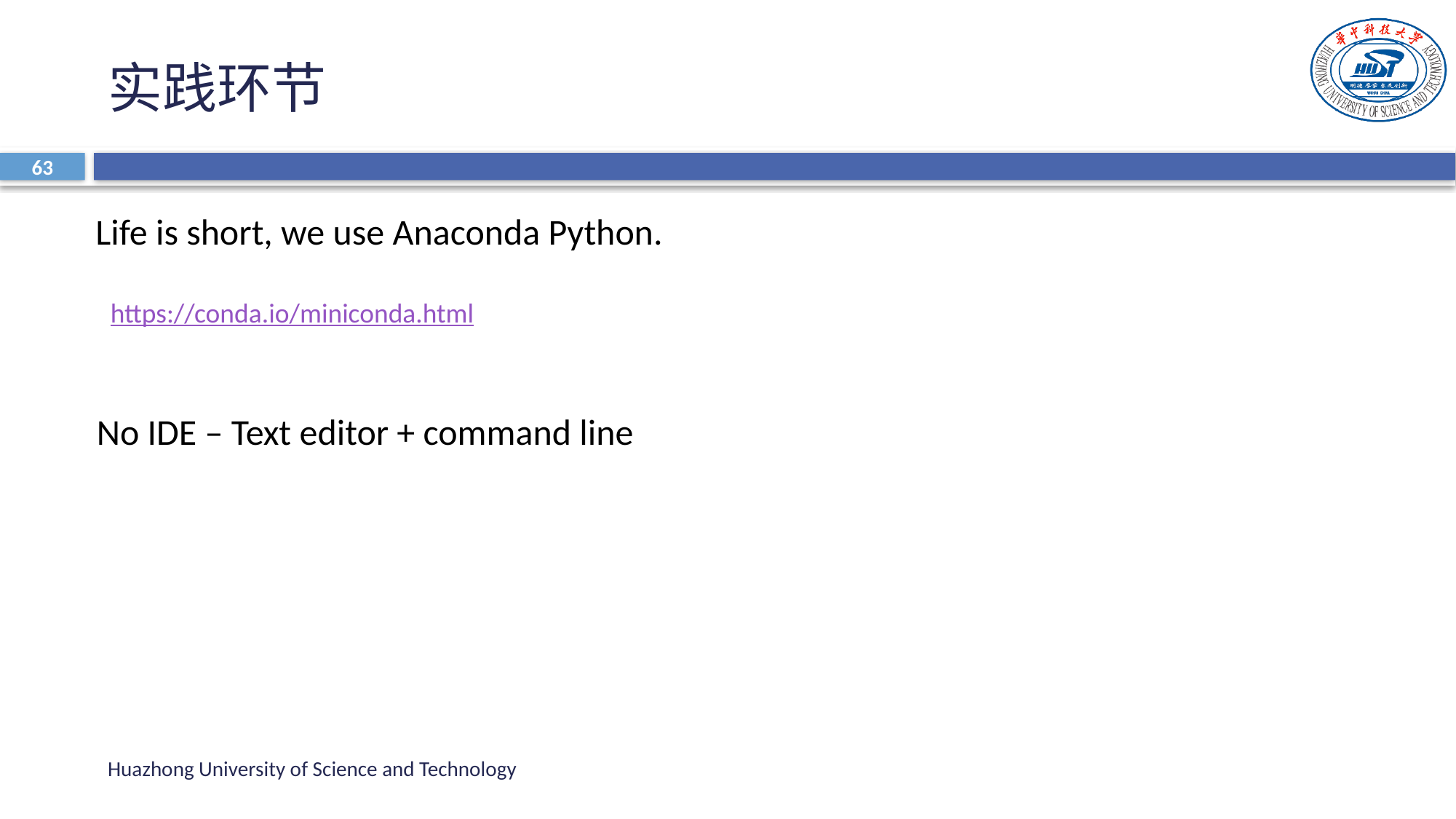

# 实践环节
63
Life is short, we use Anaconda Python.

https://conda.io/miniconda.html

No IDE – Text editor + command line
Huazhong University of Science and Technology